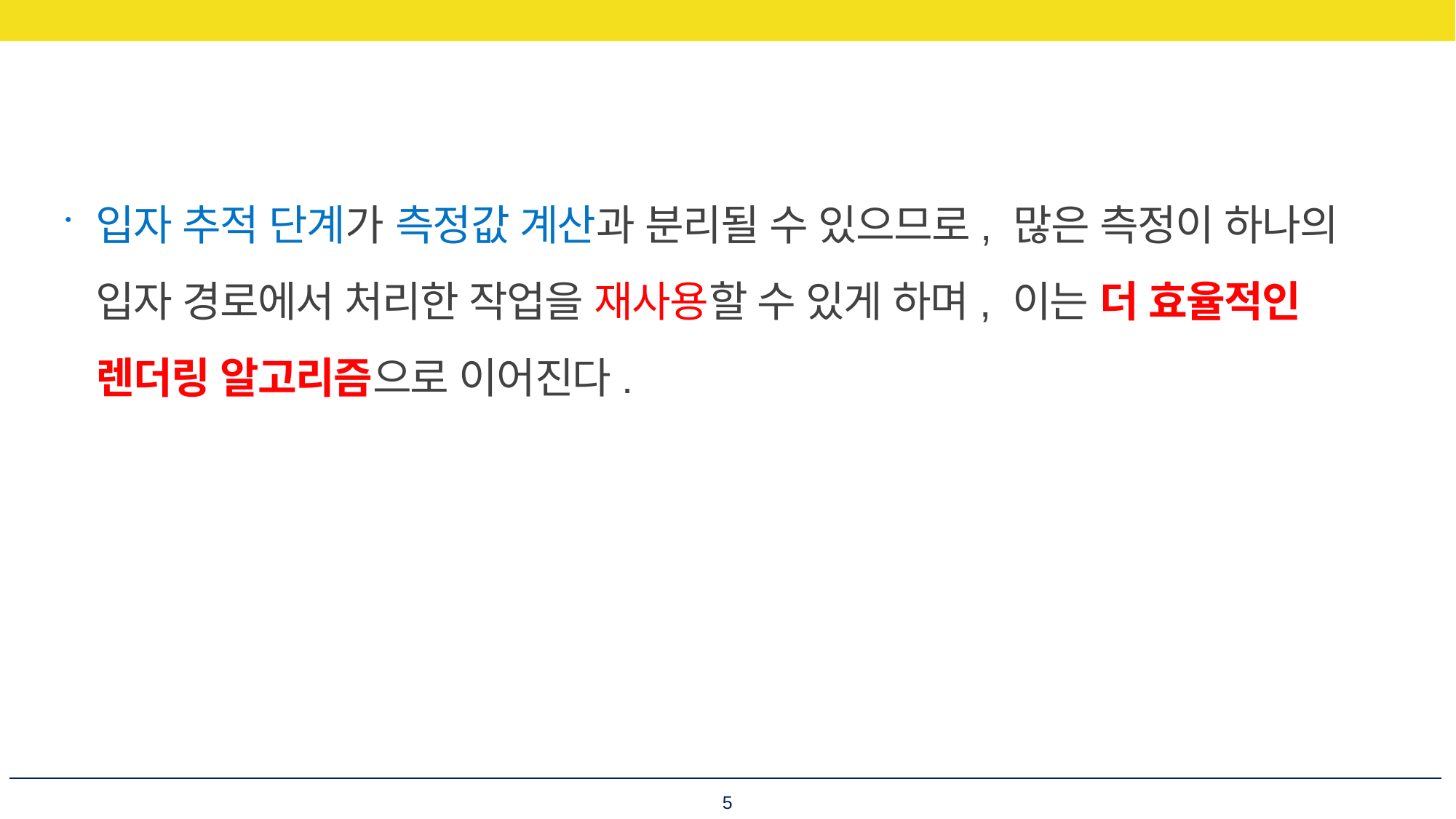

입자 추적 단계가 측정값 계산과 분리될 수 있으므로, 많은 측정이 하나의 입자 경로에서 처리한 작업을 재사용할 수 있게 하며, 이는 더 효율적인 렌더링 알고리즘으로 이어진다.
5